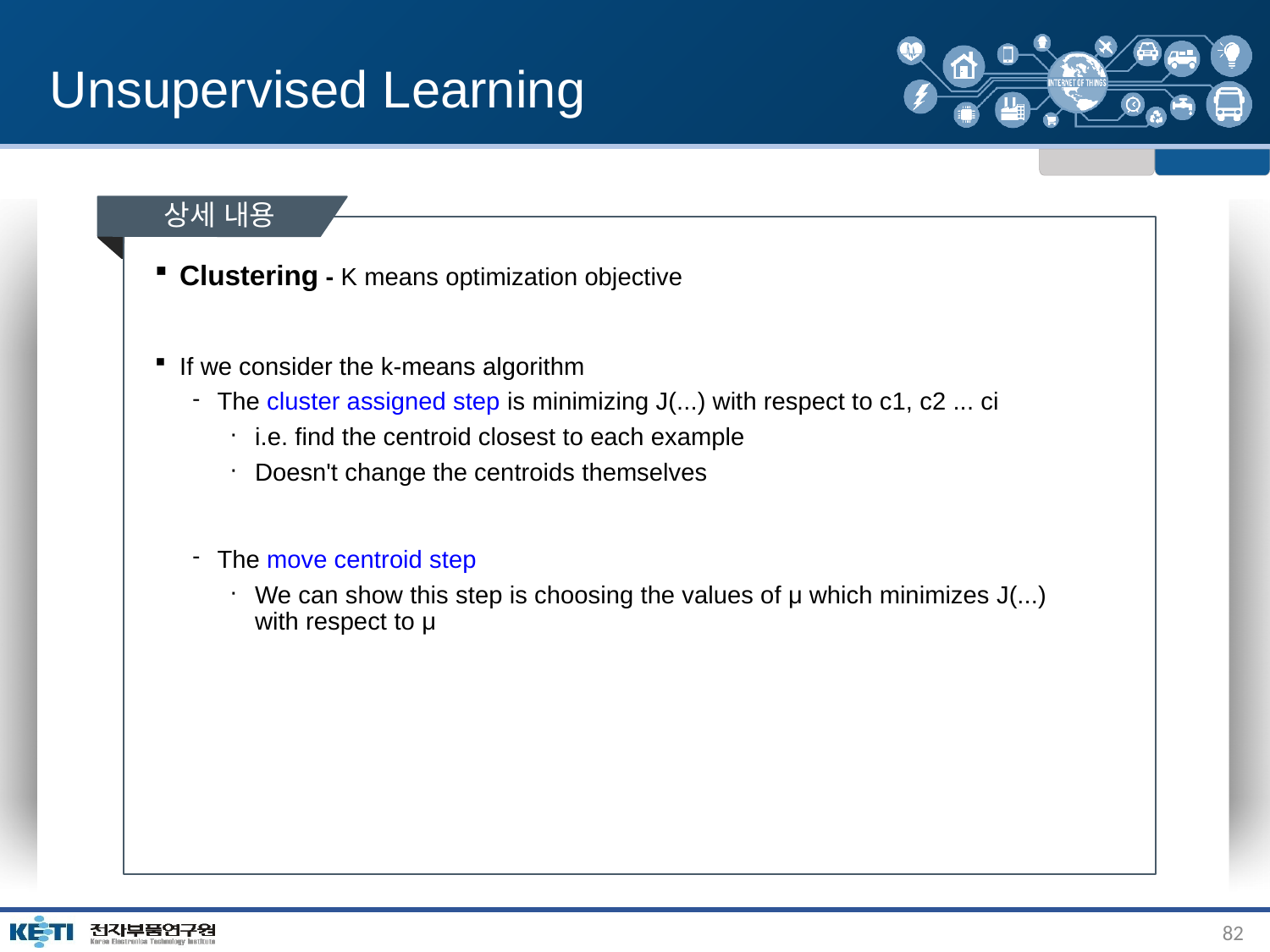

# Unsupervised Learning
상세 내용

Clustering - K means optimization objective

If we consider the k-means algorithm
The cluster assigned step is minimizing J(...) with respect to c1, c2 ... ci
i.e. find the centroid closest to each example
Doesn't change the centroids themselves

The move centroid step
We can show this step is choosing the values of μ which minimizes J(...) with respect to μ

82